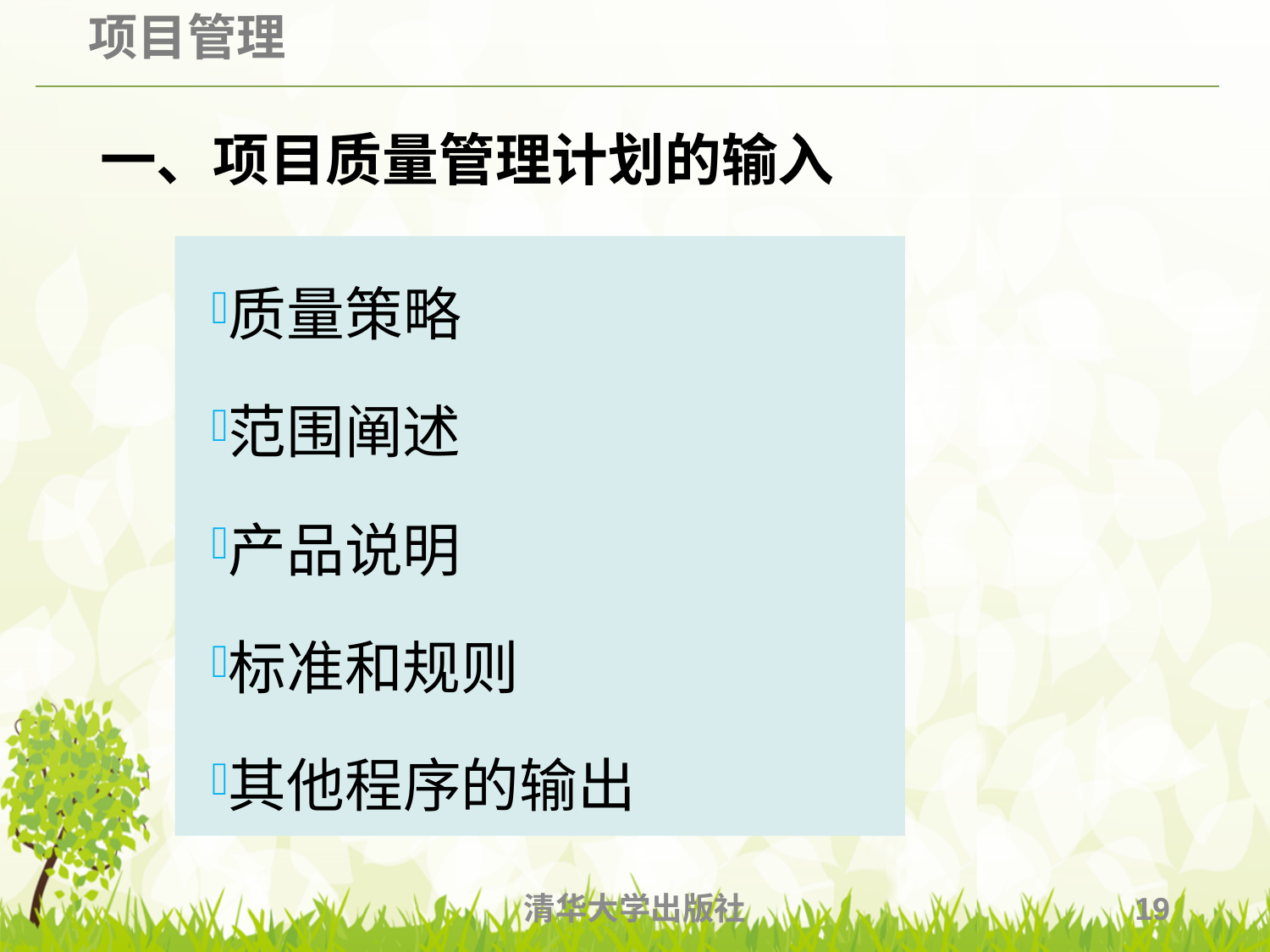

# 一、项目质量管理计划的输入
质量策略
范围阐述
产品说明
标准和规则
其他程序的输出

清华大学出版社
19